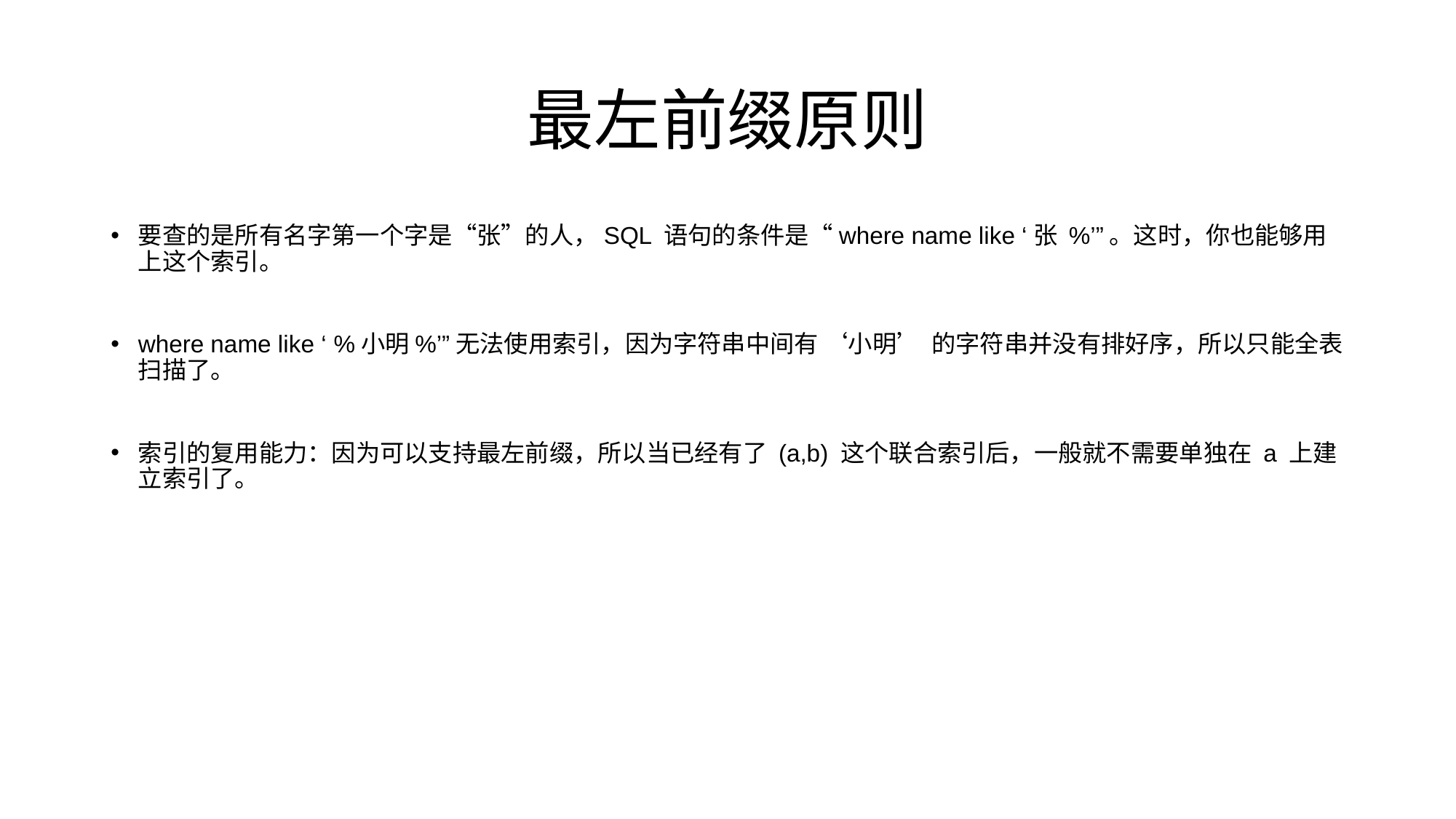

# 最左前缀原则
要查的是所有名字第一个字是“张”的人，SQL 语句的条件是“where name like ‘张 %’”。这时，你也能够用上这个索引。

where name like ‘ %小明%’”无法使用索引，因为字符串中间有 ‘小明’  的字符串并没有排好序，所以只能全表扫描了。

索引的复用能力：因为可以支持最左前缀，所以当已经有了 (a,b) 这个联合索引后，一般就不需要单独在 a 上建立索引了。